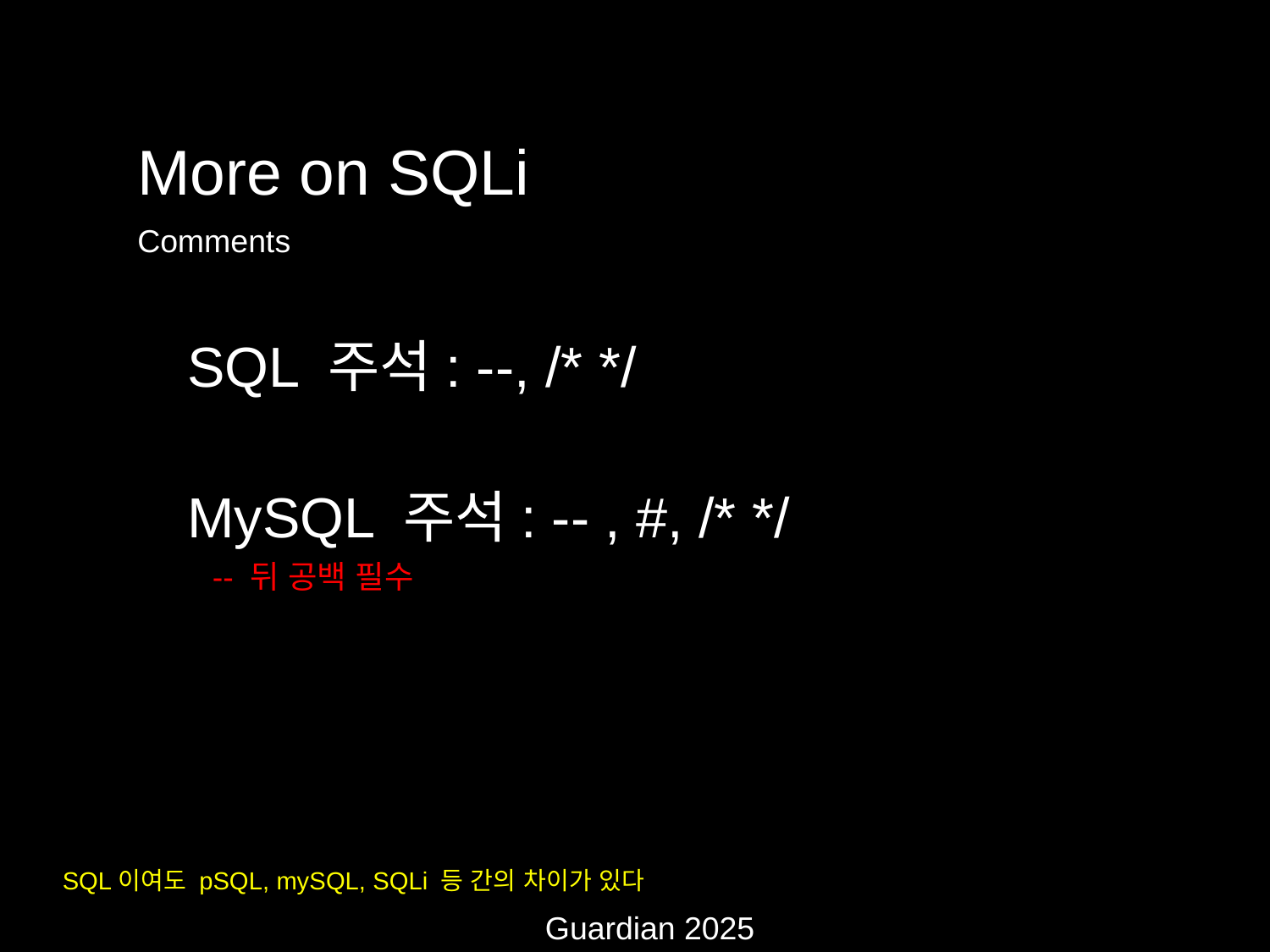

More on SQLi
Comments
SQL 주석: --, /* */
MySQL 주석: -- , #, /* */
-- 뒤 공백 필수
SQL이여도 pSQL, mySQL, SQLi 등 간의 차이가 있다